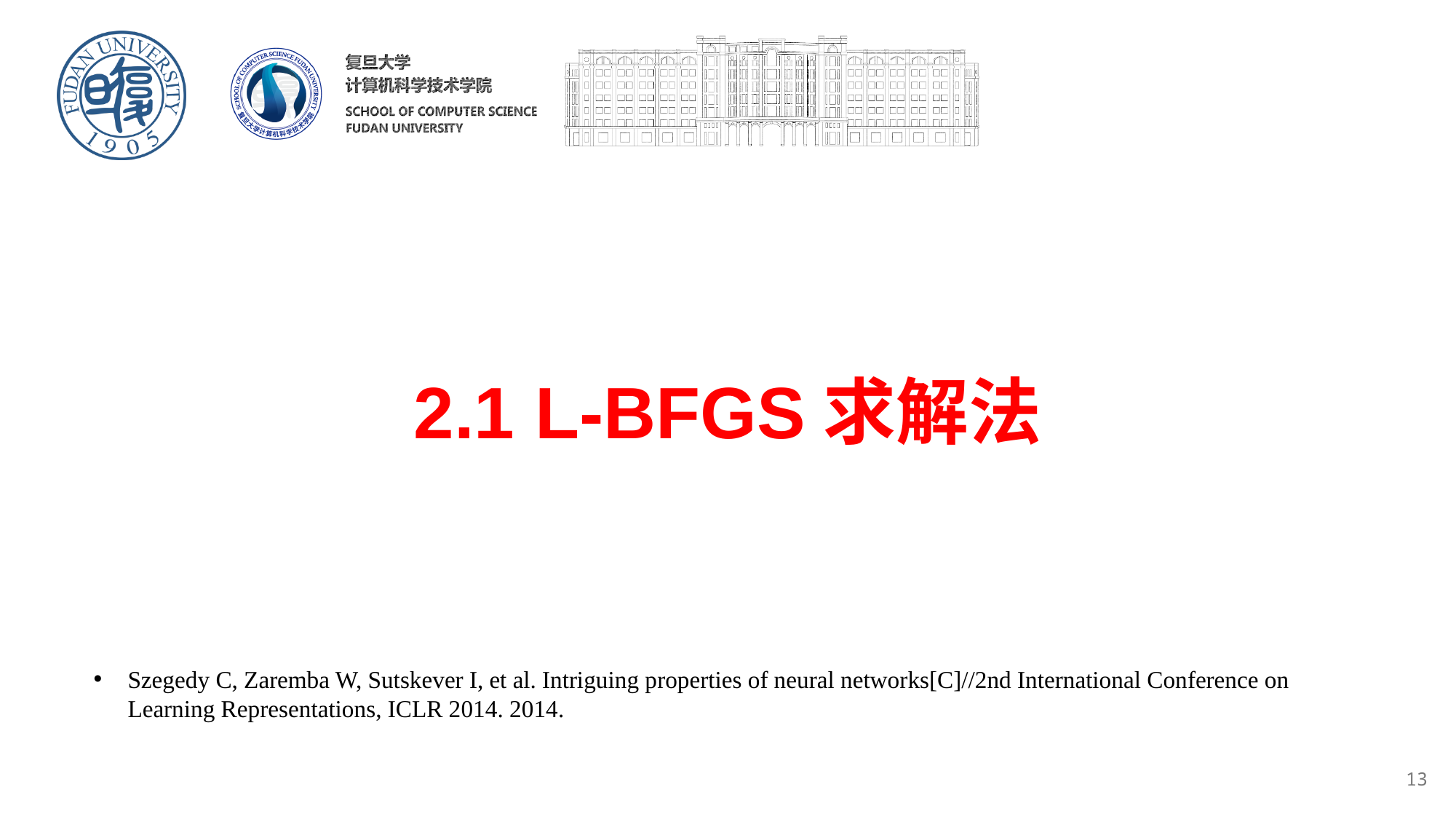

# 2.1 L-BFGS求解法
Szegedy C, Zaremba W, Sutskever I, et al. Intriguing properties of neural networks[C]//2nd International Conference on Learning Representations, ICLR 2014. 2014.